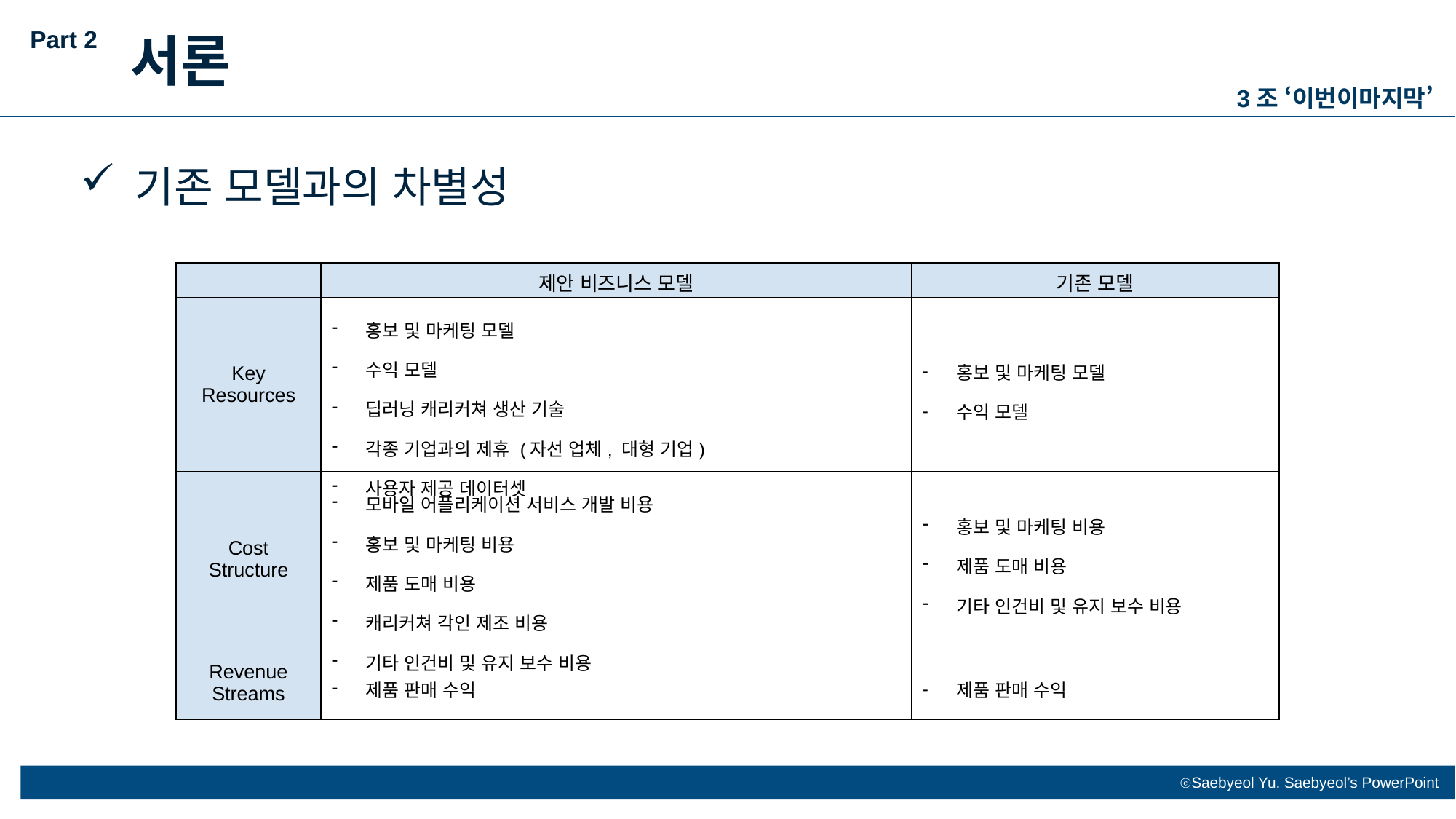

Part 2
서론
3조 ‘이번이마지막’
기존 모델과의 차별성
|  | 제안 비즈니스 모델 | 기존 모델 |
| --- | --- | --- |
| Key Resources | 홍보 및 마케팅 모델 수익 모델 딥러닝 캐리커쳐 생산 기술 각종 기업과의 제휴 (자선 업체, 대형 기업) 사용자 제공 데이터셋 | 홍보 및 마케팅 모델 수익 모델 |
| Cost Structure | 모바일 어플리케이션 서비스 개발 비용 홍보 및 마케팅 비용 제품 도매 비용 캐리커쳐 각인 제조 비용 기타 인건비 및 유지 보수 비용 | 홍보 및 마케팅 비용 제품 도매 비용 기타 인건비 및 유지 보수 비용 |
| Revenue Streams | 제품 판매 수익 | 제품 판매 수익 |